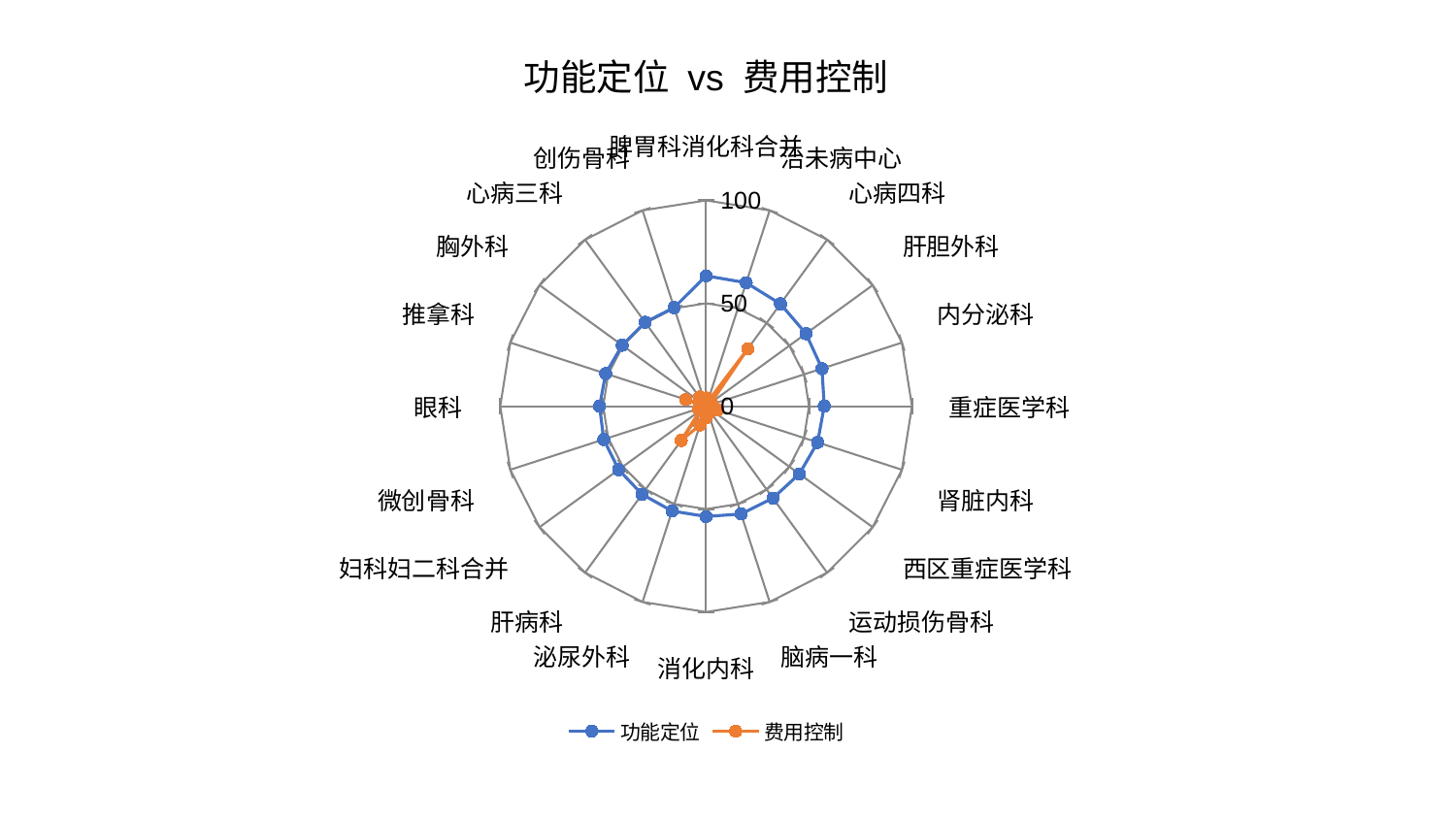

### Chart: 功能定位 vs 费用控制

| Category | 功能定位 | 费用控制 |
|---|---|---|
| 脾胃科消化科合并 | 63.338809537329624 | 3.997126551258505 |
| 治未病中心 | 63.0777966623633 | 2.0416421308996022 |
| 心病四科 | 61.4562444520834 | 34.427144403428244 |
| 肝胆外科 | 59.96938847866912 | 3.1603366890792257 |
| 内分泌科 | 59.18461078008993 | 2.6337062870921506 |
| 重症医学科 | 57.38828172810882 | 1.7988735615329488 |
| 肾脏内科 | 56.937894251305465 | 5.853914191194315 |
| 西区重症医学科 | 55.99282897333516 | 1.808878937786013 |
| 运动损伤骨科 | 55.24931929482064 | 1.6919517656016838 |
| 脑病一科 | 55.06845561997234 | 3.7244684912381527 |
| 消化内科 | 53.61628888566057 | 5.671248000691931 |
| 泌尿外科 | 53.567727334879336 | 9.643602247169522 |
| 肝病科 | 52.93824771853858 | 20.586247680956387 |
| 妇科妇二科合并 | 52.51784419925859 | 3.7479585122150185 |
| 微创骨科 | 52.3033361381372 | 3.9883797165459303 |
| 眼科 | 51.73117915623561 | 1.4582449289028176 |
| 推拿科 | 51.30405178277345 | 10.42193181587477 |
| 胸外科 | 50.4035771477248 | 1.8542165736932907 |
| 心病三科 | 50.382573517506835 | 5.43778037573704 |
| 创伤骨科 | 50.36816962180953 | 2.2815558869207546 |
34